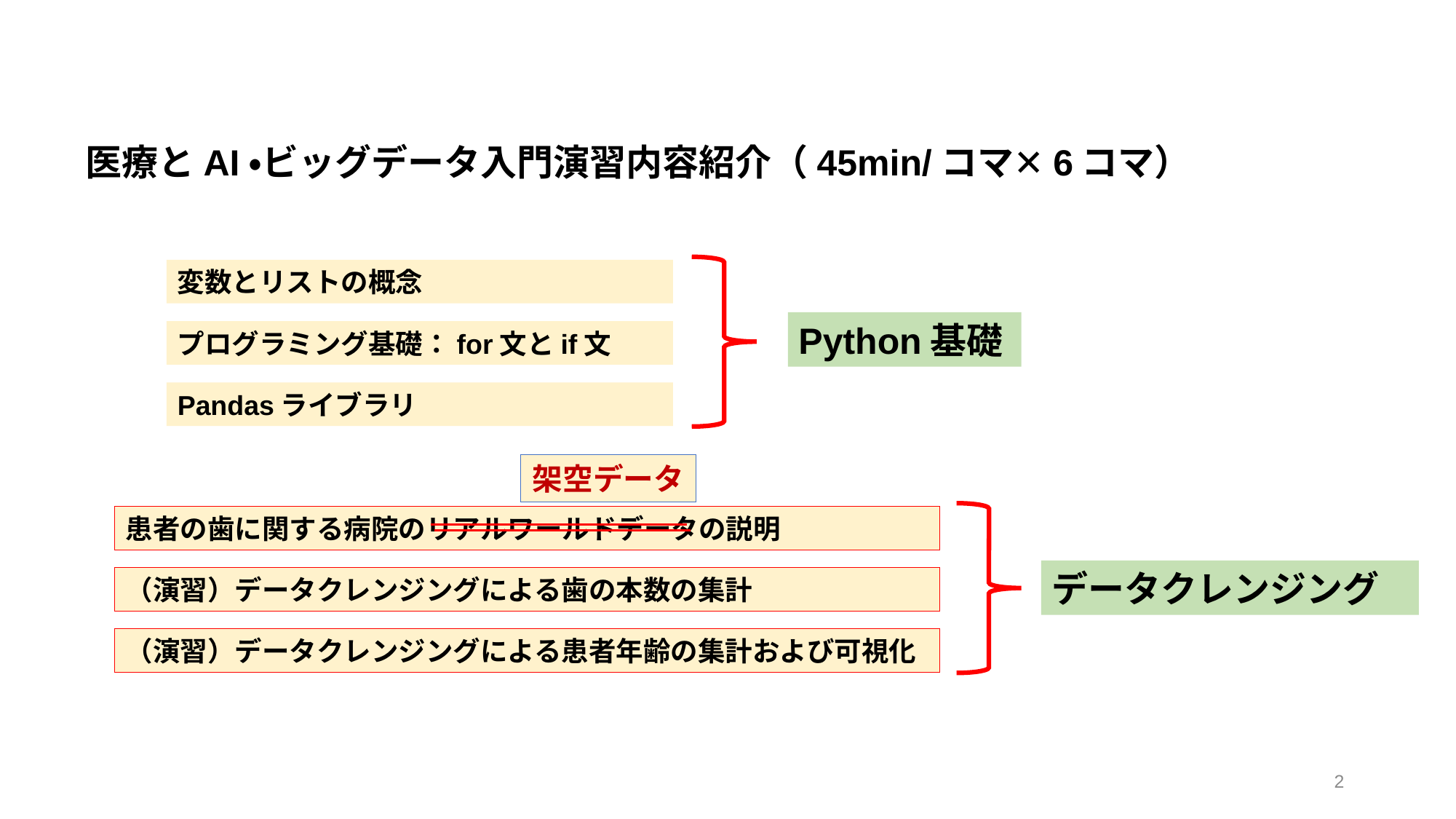

医療とAI・ビッグデータ入門演習内容紹介（45min/コマ✕6コマ）

変数とリストの概念
Python基礎
プログラミング基礎：for文とif文
Pandasライブラリ
架空データ

患者の歯に関する病院のリアルワールドデータの説明
データクレンジング
（演習）データクレンジングによる歯の本数の集計
（演習）データクレンジングによる患者年齢の集計および可視化
2